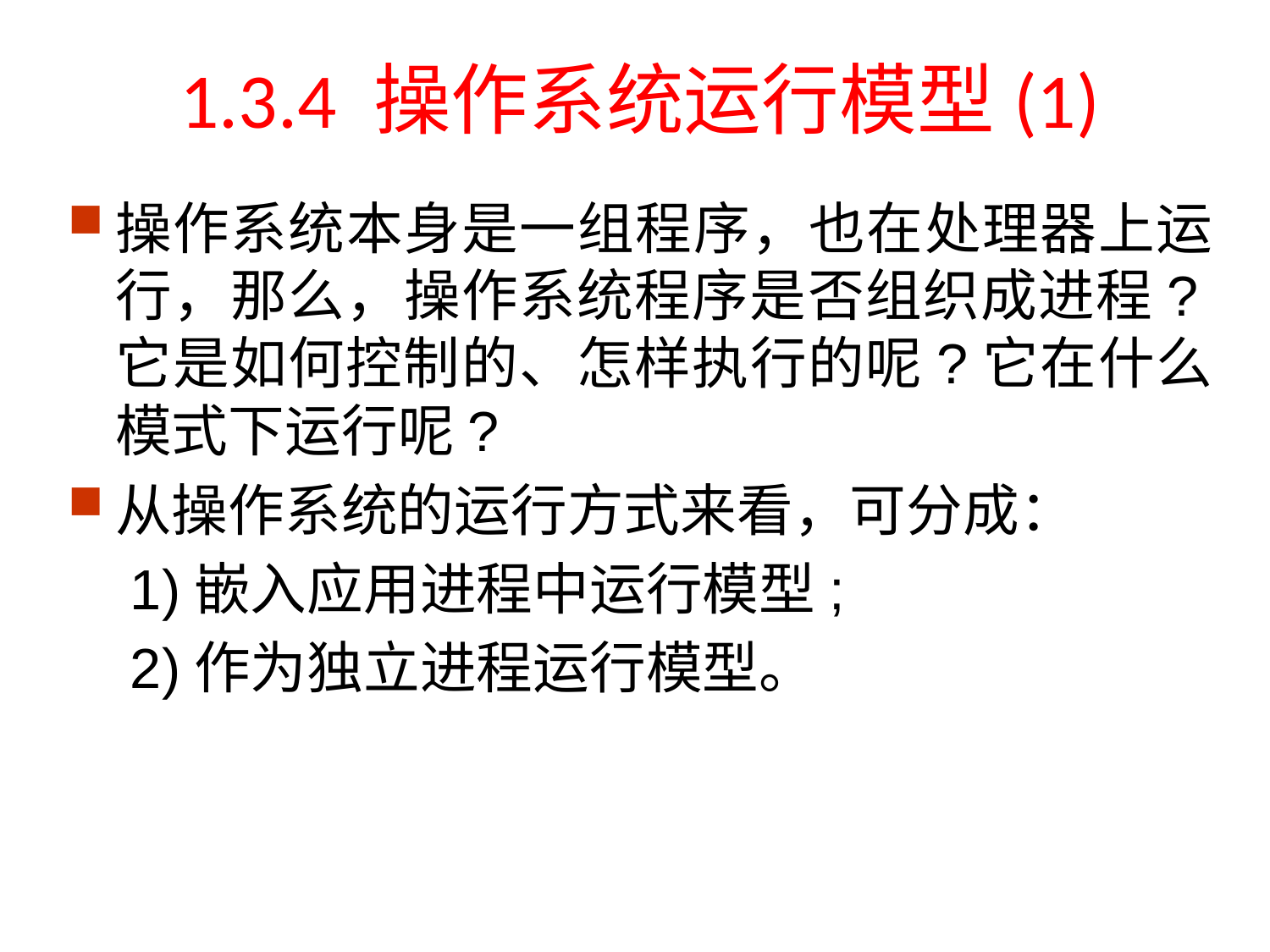

# 1.3.4 操作系统运行模型(1)
操作系统本身是一组程序，也在处理器上运行，那么，操作系统程序是否组织成进程?它是如何控制的、怎样执行的呢?它在什么模式下运行呢?
从操作系统的运行方式来看，可分成：
    1)嵌入应用进程中运行模型;
    2)作为独立进程运行模型。